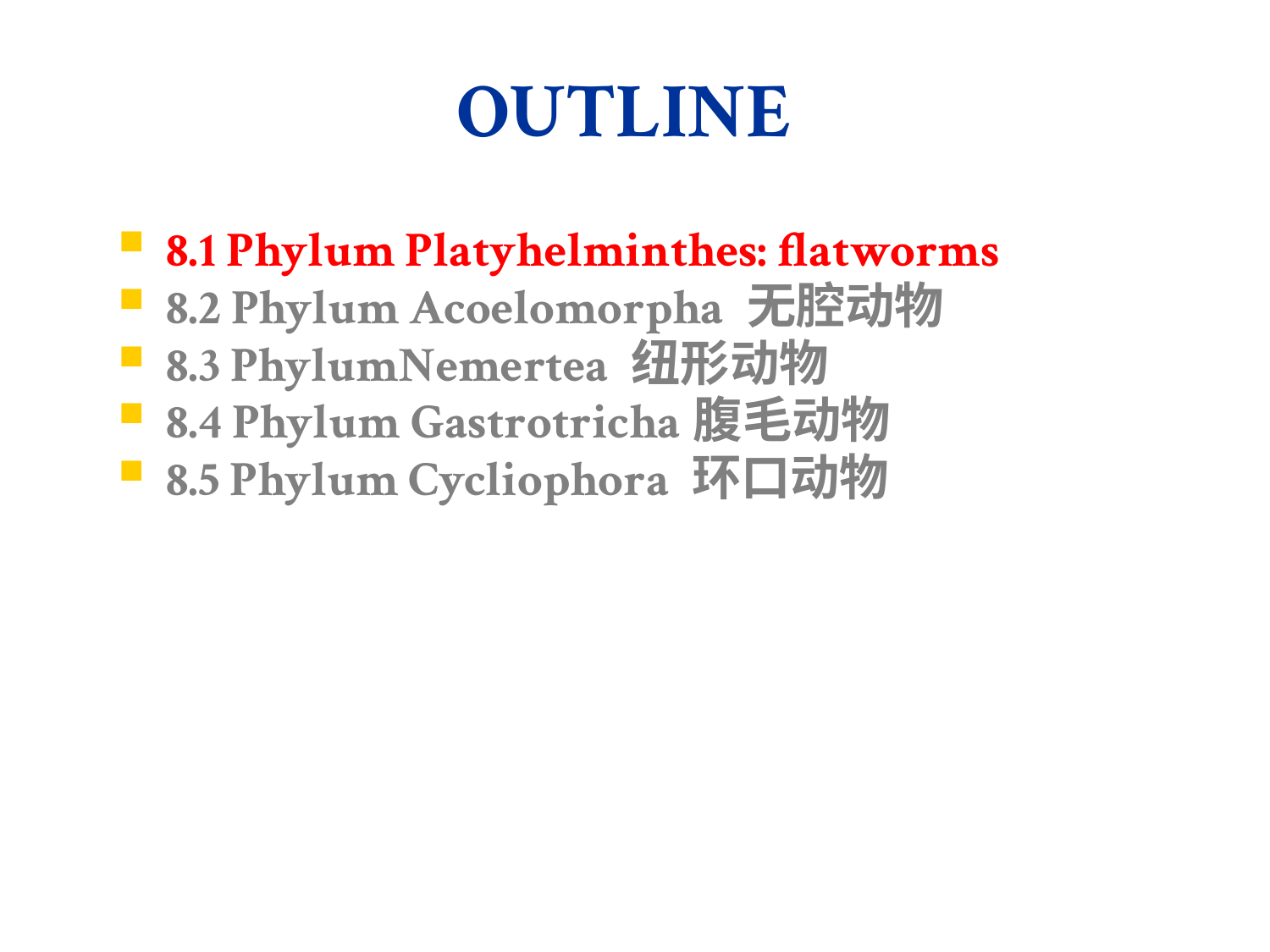

# OUTLINE
8.1 Phylum Platyhelminthes: flatworms
8.2 Phylum Acoelomorpha 无腔动物
8.3 PhylumNemertea 纽形动物
8.4 Phylum Gastrotricha腹毛动物
8.5 Phylum Cycliophora 环口动物